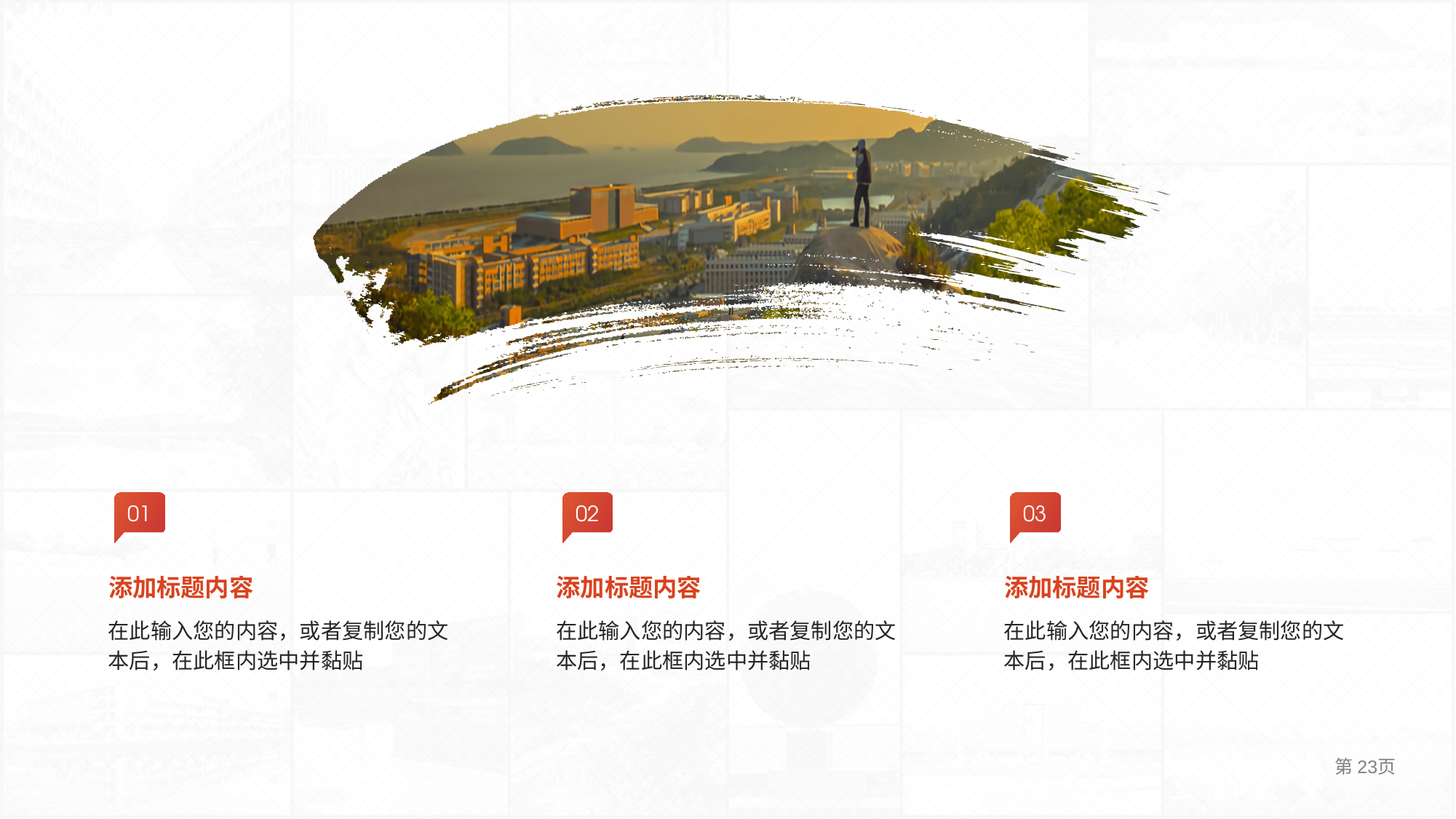

01

02

03
添加标题内容
添加标题内容
添加标题内容
在此输入您的内容，或者复制您的文本后，在此框内选中并黏贴
在此输入您的内容，或者复制您的文本后，在此框内选中并黏贴
在此输入您的内容，或者复制您的文本后，在此框内选中并黏贴
第23页